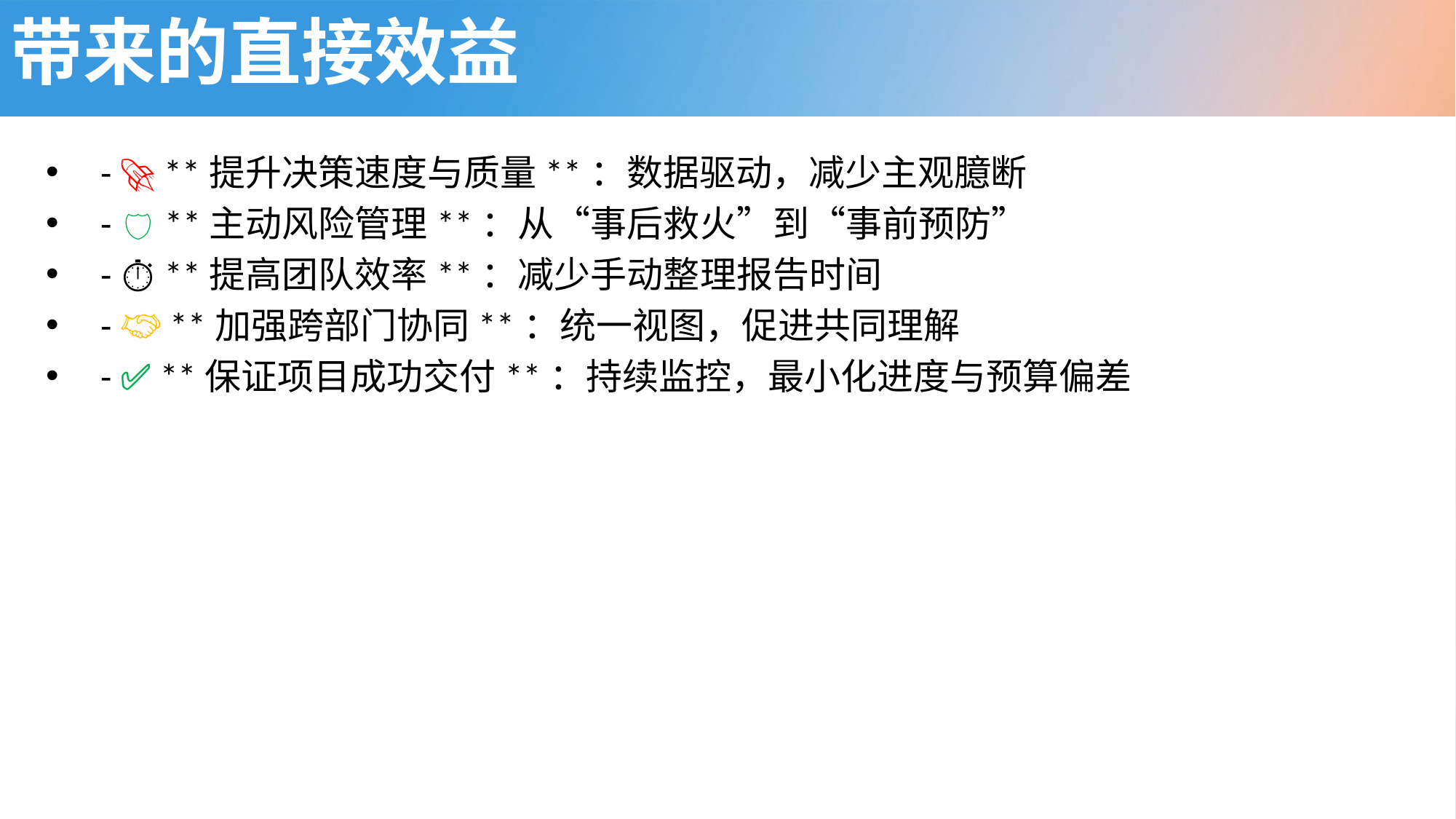

# 带来的直接效益
- 🚀 **提升决策速度与质量**：数据驱动，减少主观臆断
- 🛡️ **主动风险管理**：从“事后救火”到“事前预防”
- ⏱️ **提高团队效率**：减少手动整理报告时间
- 🤝 **加强跨部门协同**：统一视图，促进共同理解
- ✅ **保证项目成功交付**：持续监控，最小化进度与预算偏差